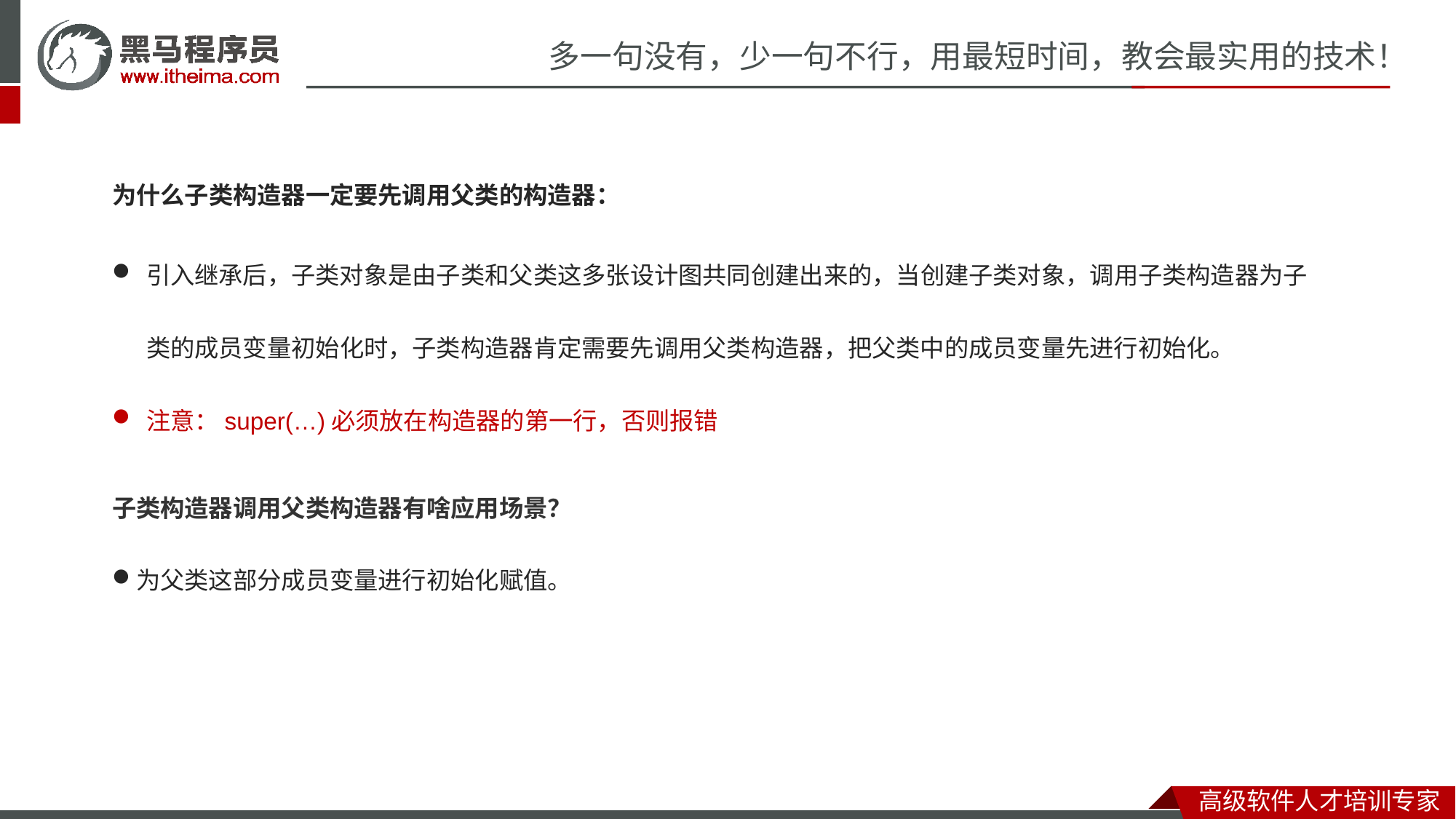

为什么子类构造器一定要先调用父类的构造器：
引入继承后，子类对象是由子类和父类这多张设计图共同创建出来的，当创建子类对象，调用子类构造器为子类的成员变量初始化时，子类构造器肯定需要先调用父类构造器，把父类中的成员变量先进行初始化。
注意：super(…)必须放在构造器的第一行，否则报错

子类构造器调用父类构造器有啥应用场景？
为父类这部分成员变量进行初始化赋值。